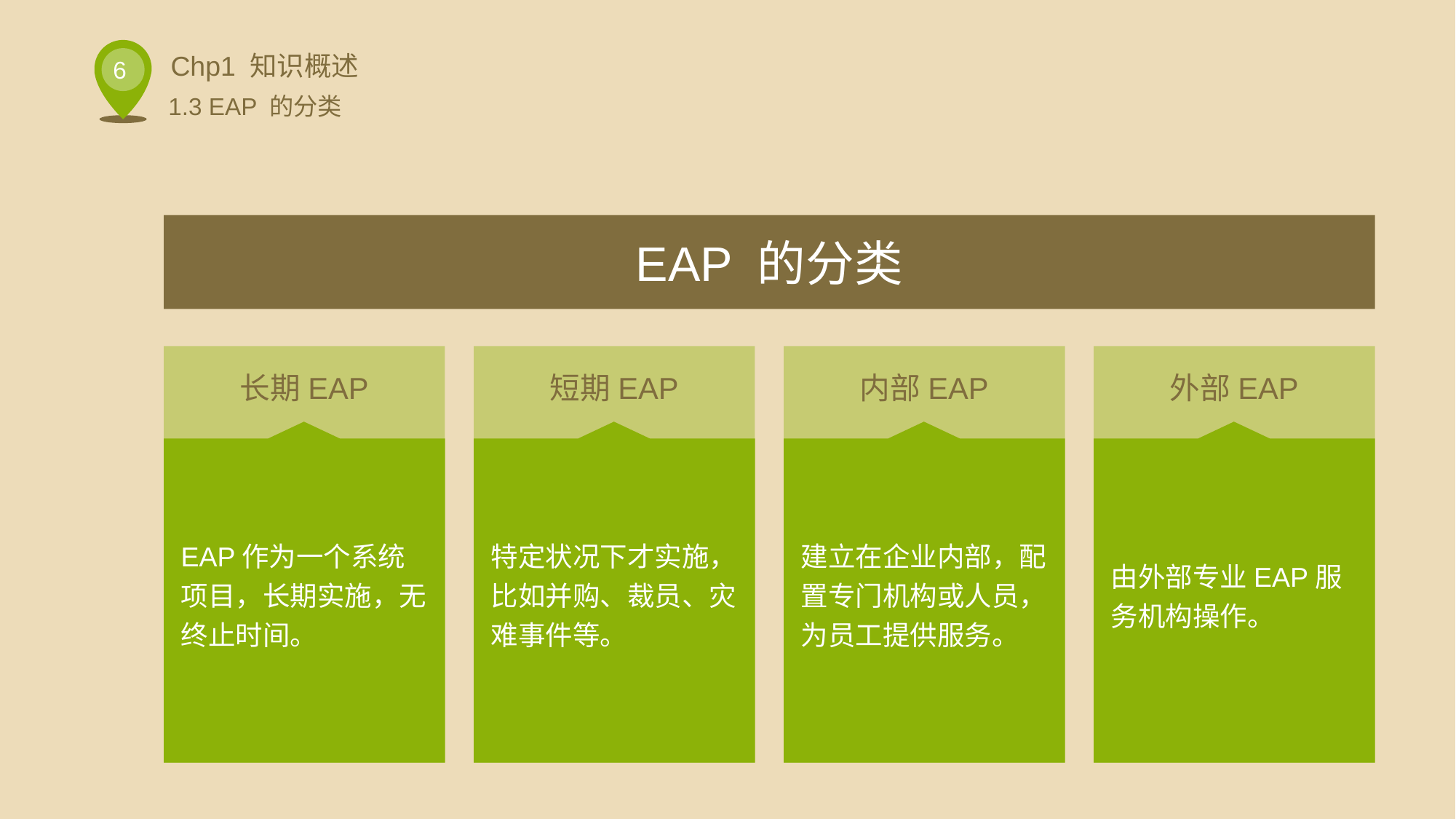

1.3 EAP 的分类
EAP 的分类

长期EAP
短期EAP
内部EAP
外部EAP
建立在企业内部，配置专门机构或人员，为员工提供服务。
由外部专业EAP服务机构操作。
EAP作为一个系统项目，长期实施，无终止时间。
特定状况下才实施，比如并购、裁员、灾难事件等。